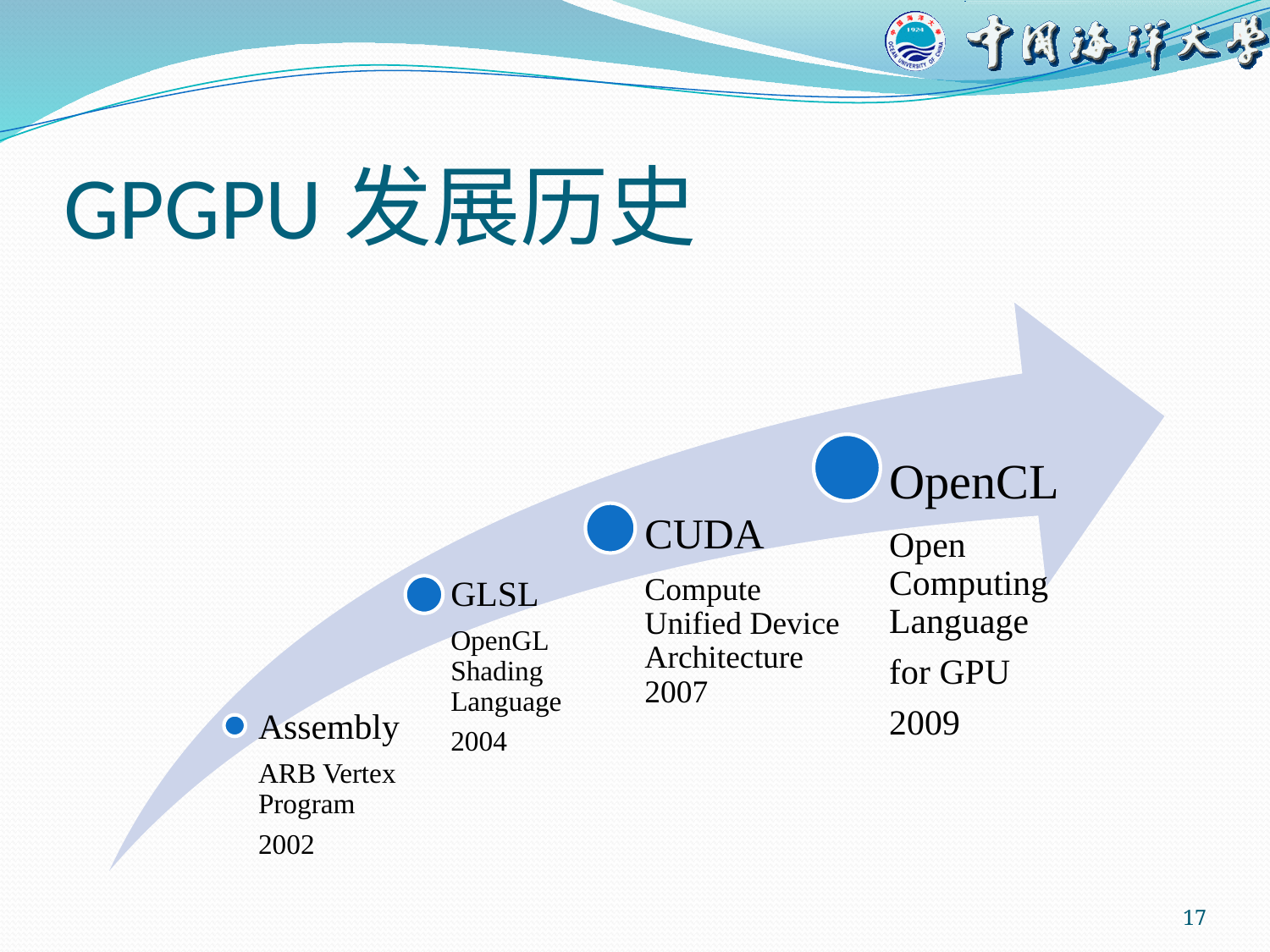

# GPGPU发展历史
Assembly
ARB Vertex Program
2002
GLSL
OpenGL Shading Language
2004
CUDA
Compute Unified Device Architecture 2007
OpenCL
Open Computing Language
for GPU
2009
17